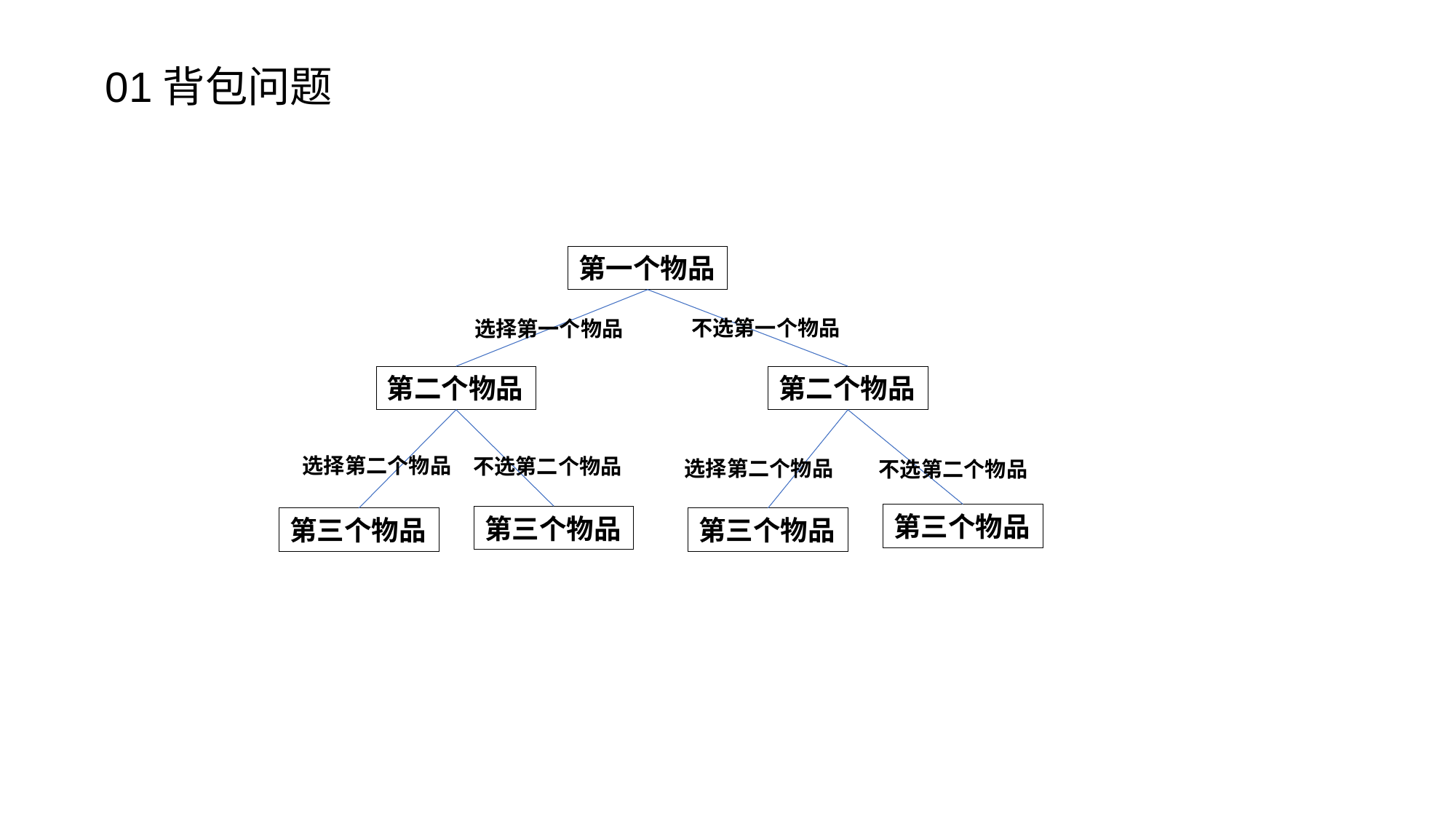

01背包问题
第一个物品
不选第一个物品
选择第一个物品
第二个物品
第二个物品
选择第二个物品
不选第二个物品
选择第二个物品
不选第二个物品
第三个物品
第三个物品
第三个物品
第三个物品